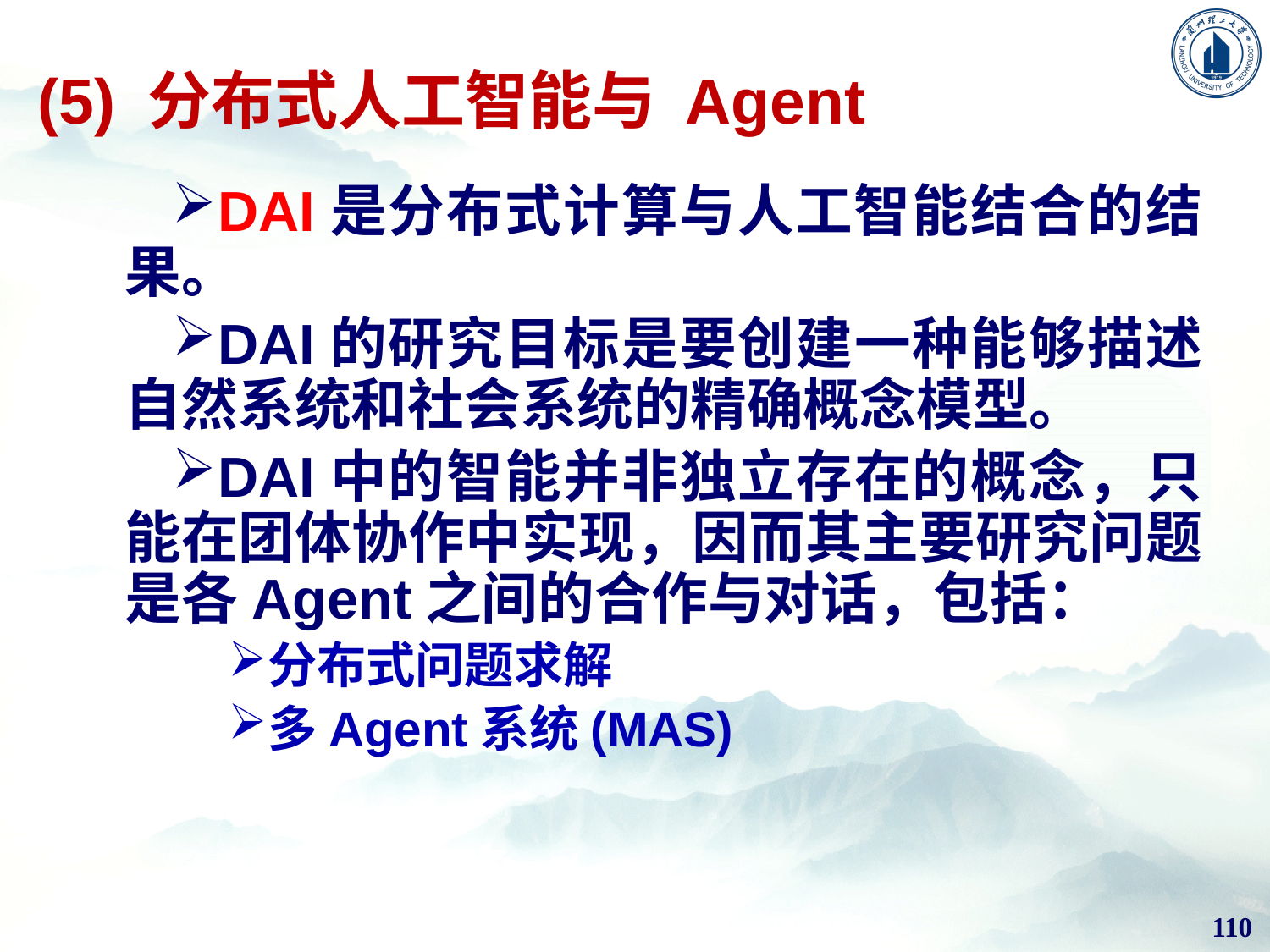

# (5) 分布式人工智能与 Agent
DAI是分布式计算与人工智能结合的结果。
DAI的研究目标是要创建一种能够描述自然系统和社会系统的精确概念模型。
DAI中的智能并非独立存在的概念，只能在团体协作中实现，因而其主要研究问题是各Agent之间的合作与对话，包括：
分布式问题求解
多Agent系统(MAS)

110